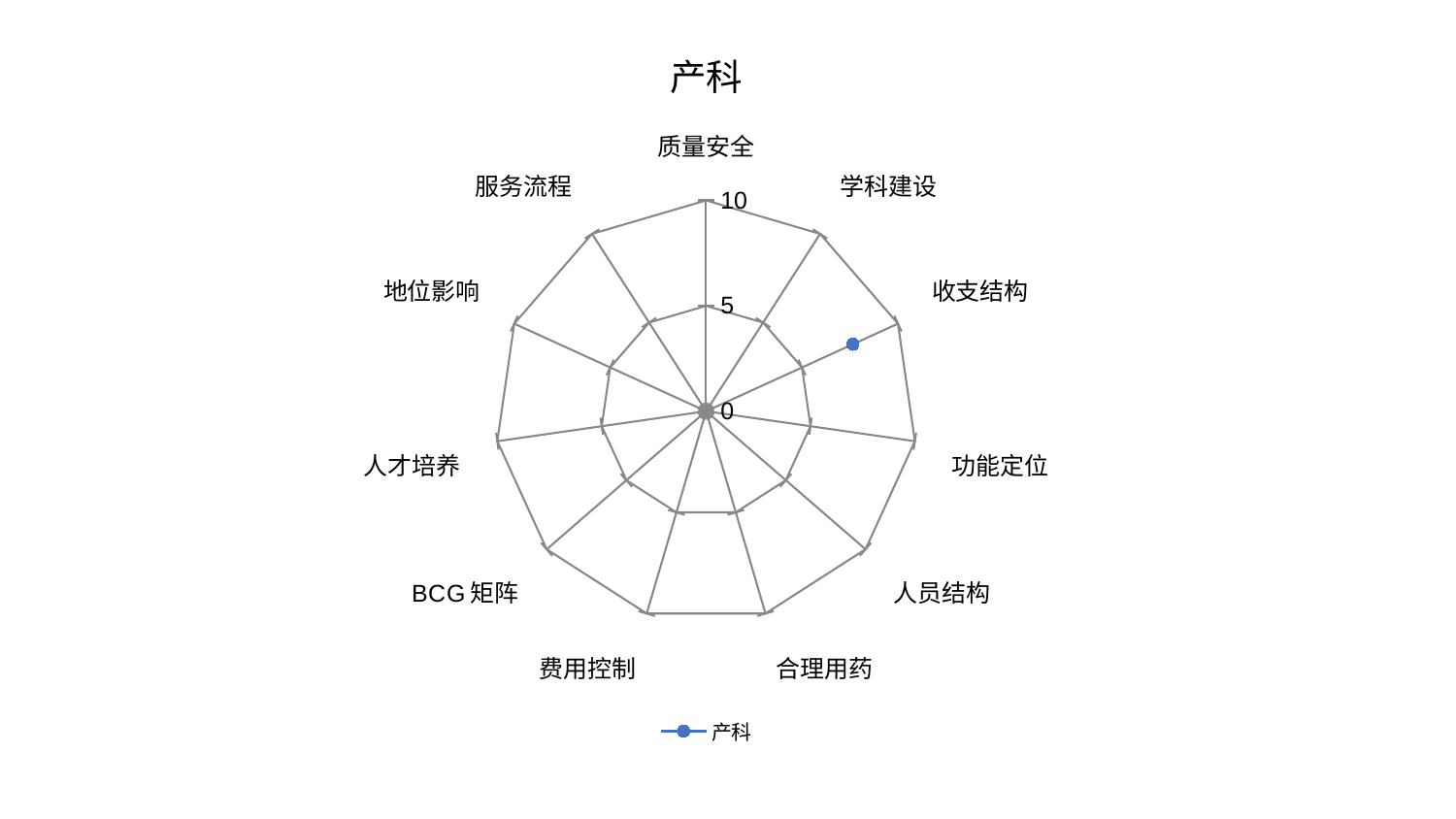

### Chart: 产科

| Category | 产科 |
|---|---|
| 质量安全 | None |
| 学科建设 | None |
| 收支结构 | 7.65115034777956 |
| 功能定位 | None |
| 人员结构 | None |
| 合理用药 | None |
| 费用控制 | None |
| BCG矩阵 | None |
| 人才培养 | None |
| 地位影响 | None |
| 服务流程 | None |
130